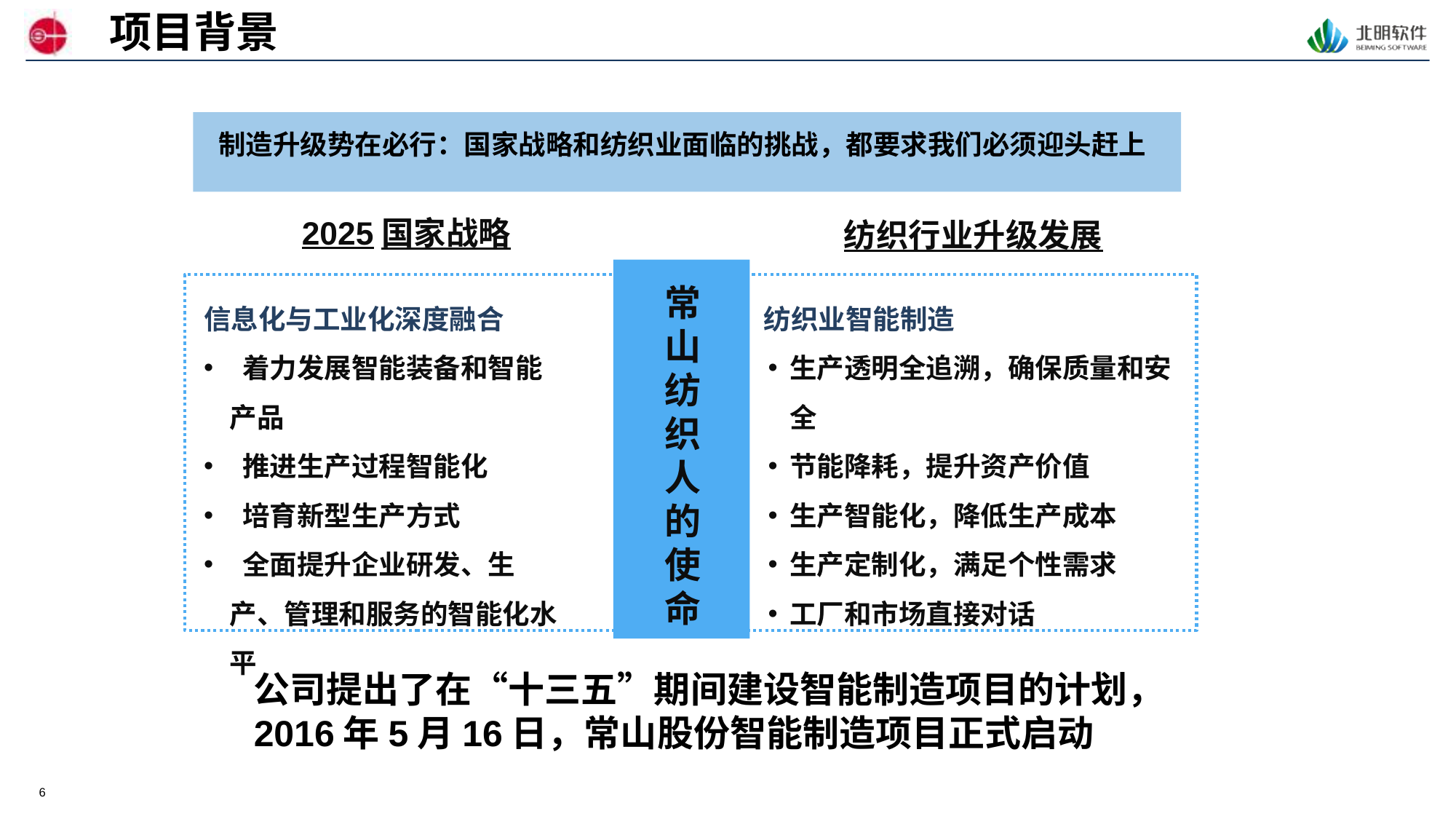

项目背景

制造升级势在必行：国家战略和纺织业面临的挑战，都要求我们必须迎头赶上
2025国家战略
纺织行业升级发展

常山纺织人的使命

信息化与工业化深度融合
 着力发展智能装备和智能产品
 推进生产过程智能化
 培育新型生产方式
 全面提升企业研发、生产、管理和服务的智能化水平
纺织业智能制造
生产透明全追溯，确保质量和安全
节能降耗，提升资产价值
生产智能化，降低生产成本
生产定制化，满足个性需求
工厂和市场直接对话
公司提出了在“十三五”期间建设智能制造项目的计划，2016年5月16日，常山股份智能制造项目正式启动